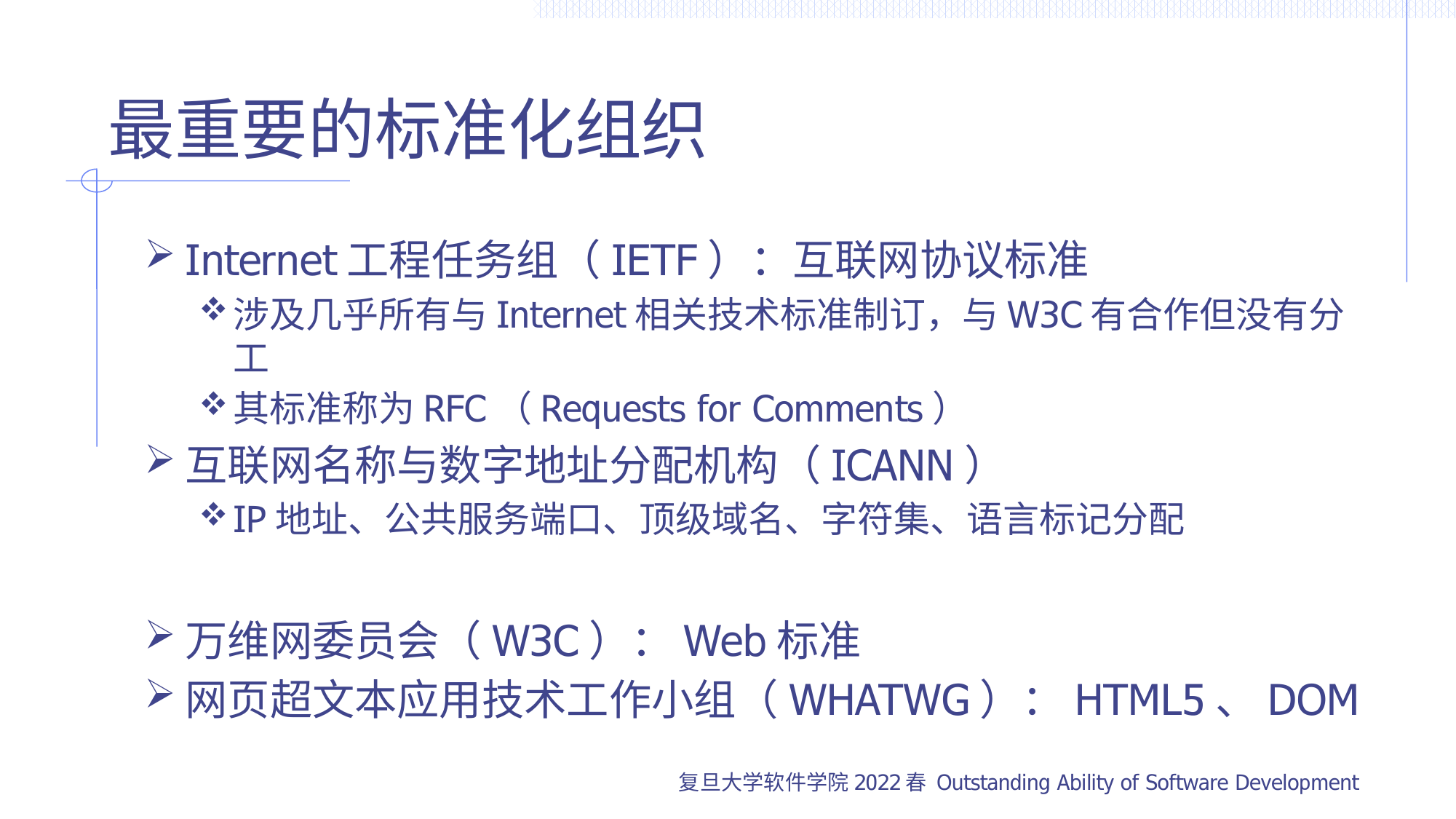

# 最重要的标准化组织
Internet工程任务组（IETF）：互联网协议标准
涉及几乎所有与Internet相关技术标准制订，与W3C有合作但没有分工
其标准称为RFC（Requests for Comments）
互联网名称与数字地址分配机构（ICANN）
IP地址、公共服务端口、顶级域名、字符集、语言标记分配

万维网委员会（W3C）：Web标准
网页超文本应用技术工作小组（WHATWG）：HTML5、DOM